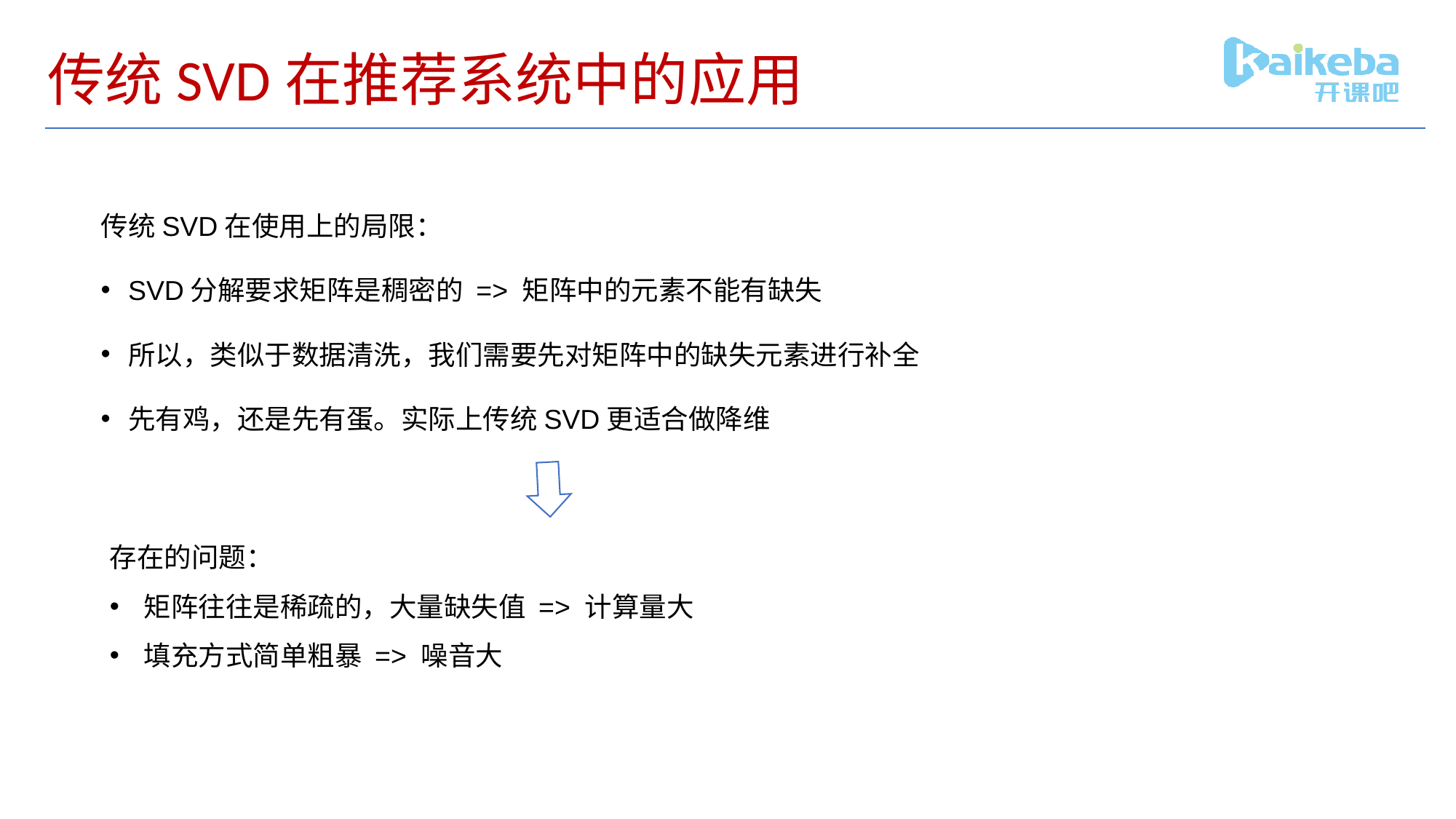

# 传统SVD在推荐系统中的应用
传统SVD在使用上的局限：
SVD分解要求矩阵是稠密的 => 矩阵中的元素不能有缺失
所以，类似于数据清洗，我们需要先对矩阵中的缺失元素进行补全
先有鸡，还是先有蛋。实际上传统SVD更适合做降维

存在的问题：
矩阵往往是稀疏的，大量缺失值 => 计算量大
填充方式简单粗暴 => 噪音大